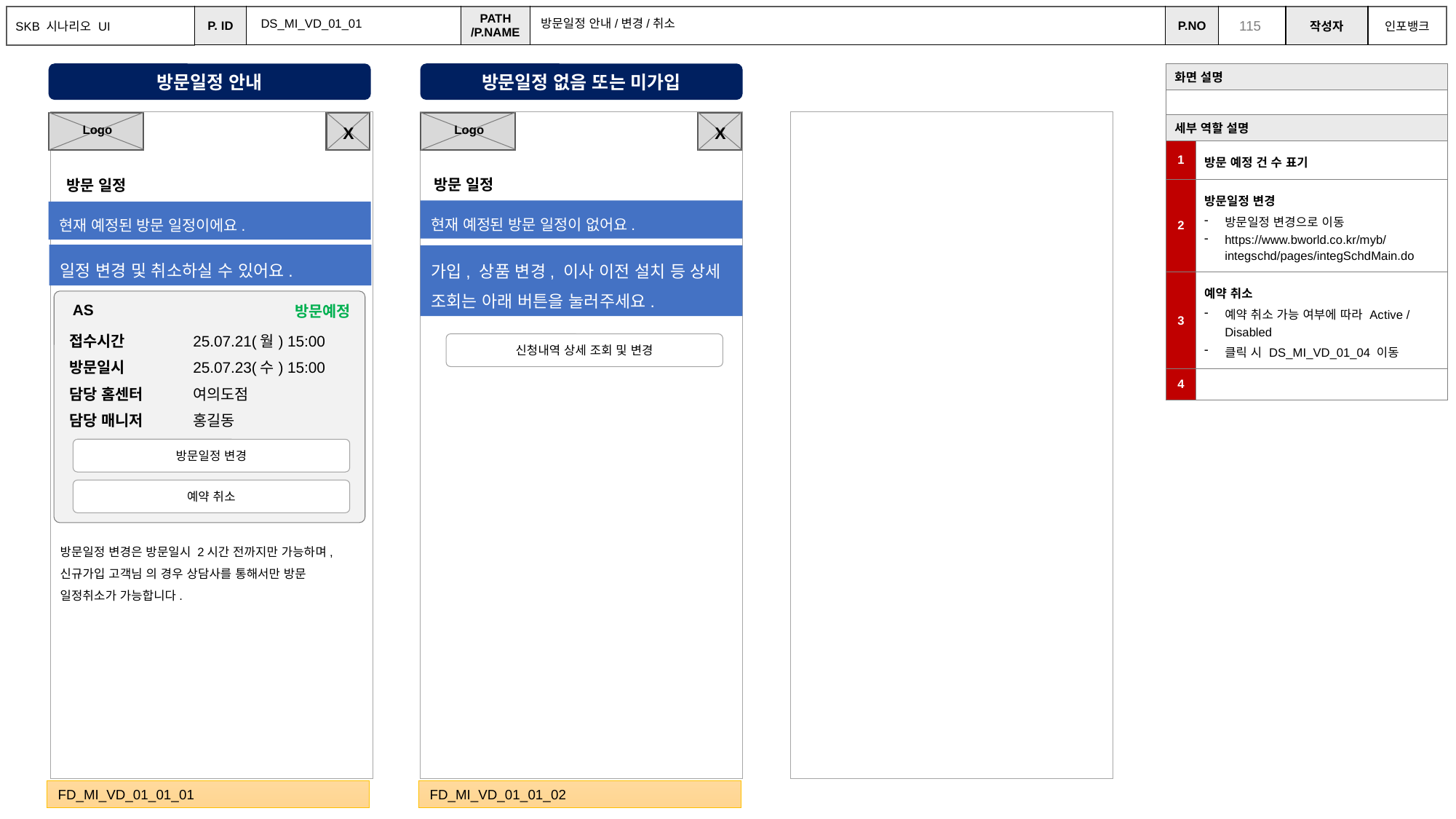

DS_MI_VD_01_01
방문일정 안내/변경/취소
방문일정 안내
방문일정 없음 또는 미가입
| 화면 설명 |  |
| --- | --- |
|  |  |
| 세부 역할 설명 |  |
| 1 | 방문 예정 건 수 표기 |
| 2 | 방문일정 변경 방문일정 변경으로 이동 https://www.bworld.co.kr/myb/integschd/pages/integSchdMain.do |
| 3 | 예약 취소 예약 취소 가능 여부에 따라 Active / Disabled 클릭 시 DS\_MI\_VD\_01\_04 이동 |
| 4 |  |

X

X

Logo

Logo
방문 일정
방문 일정
현재 예정된 방문 일정이 없어요.
현재 예정된 방문 일정이에요.
일정 변경 및 취소하실 수 있어요.
가입, 상품 변경, 이사 이전 설치 등 상세 조회는 아래 버튼을 눌러주세요.

| AS | 방문예정 |
| --- | --- |
| 접수시간 | 25.07.21(월) 15:00 |
| --- | --- |
| 방문일시 | 25.07.23(수) 15:00 |
| 담당 홈센터 | 여의도점 |
| 담당 매니저 | 홍길동 |

신청내역 상세 조회 및 변경

방문일정 변경

예약 취소
방문일정 변경은 방문일시 2시간 전까지만 가능하며, 신규가입 고객님 의 경우 상담사를 통해서만 방문 일정취소가 가능합니다.
FD_MI_VD_01_01_01
FD_MI_VD_01_01_02